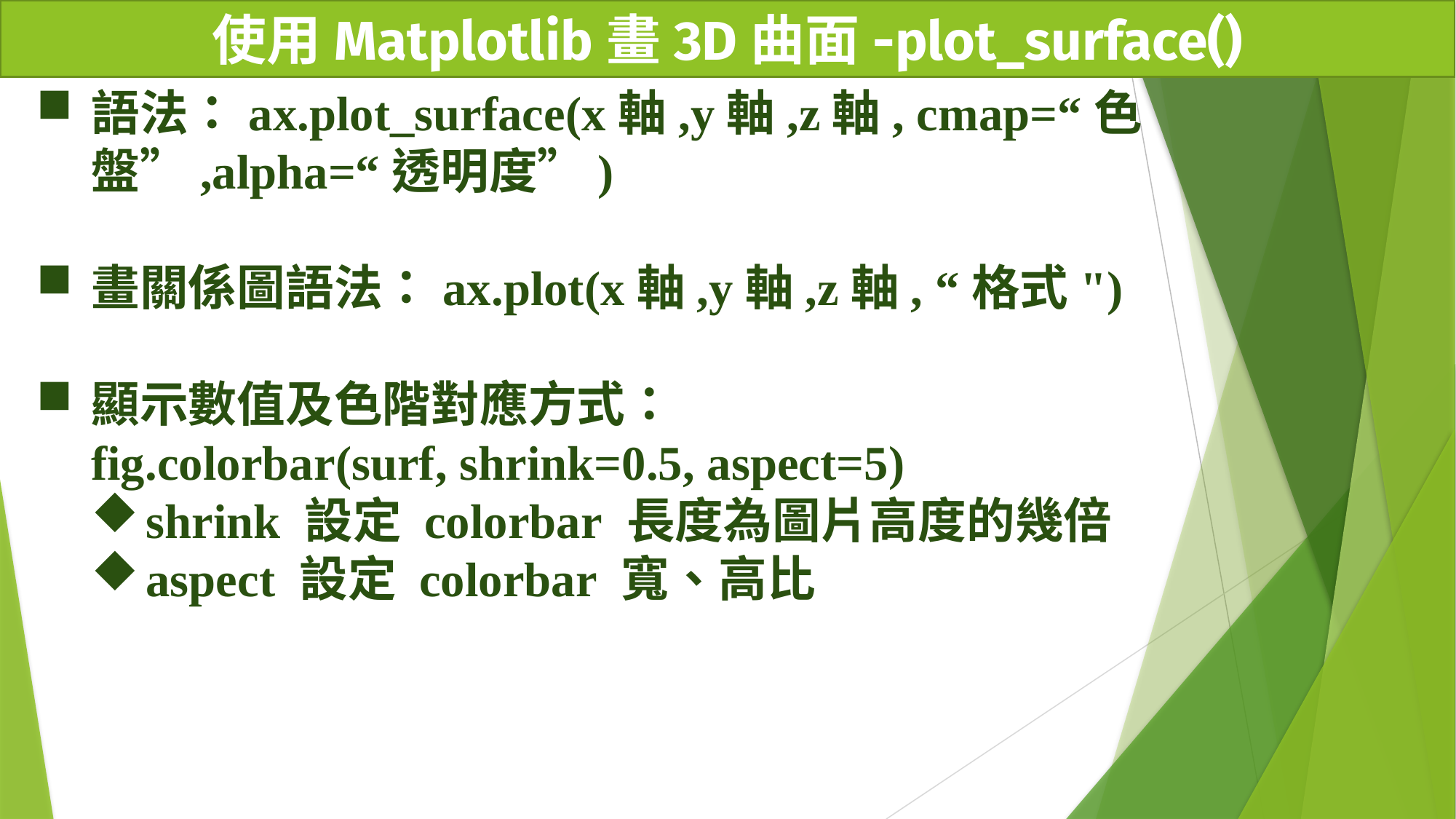

# 使用Matplotlib畫3D曲面-plot_surface()
語法：ax.plot_surface(x軸,y軸,z軸, cmap=“色盤”,alpha=“透明度”)

畫關係圖語法：ax.plot(x軸,y軸,z軸, “格式")

顯示數值及色階對應方式：fig.colorbar(surf, shrink=0.5, aspect=5)
shrink 設定 colorbar 長度為圖片高度的幾倍
aspect 設定 colorbar 寬、高比